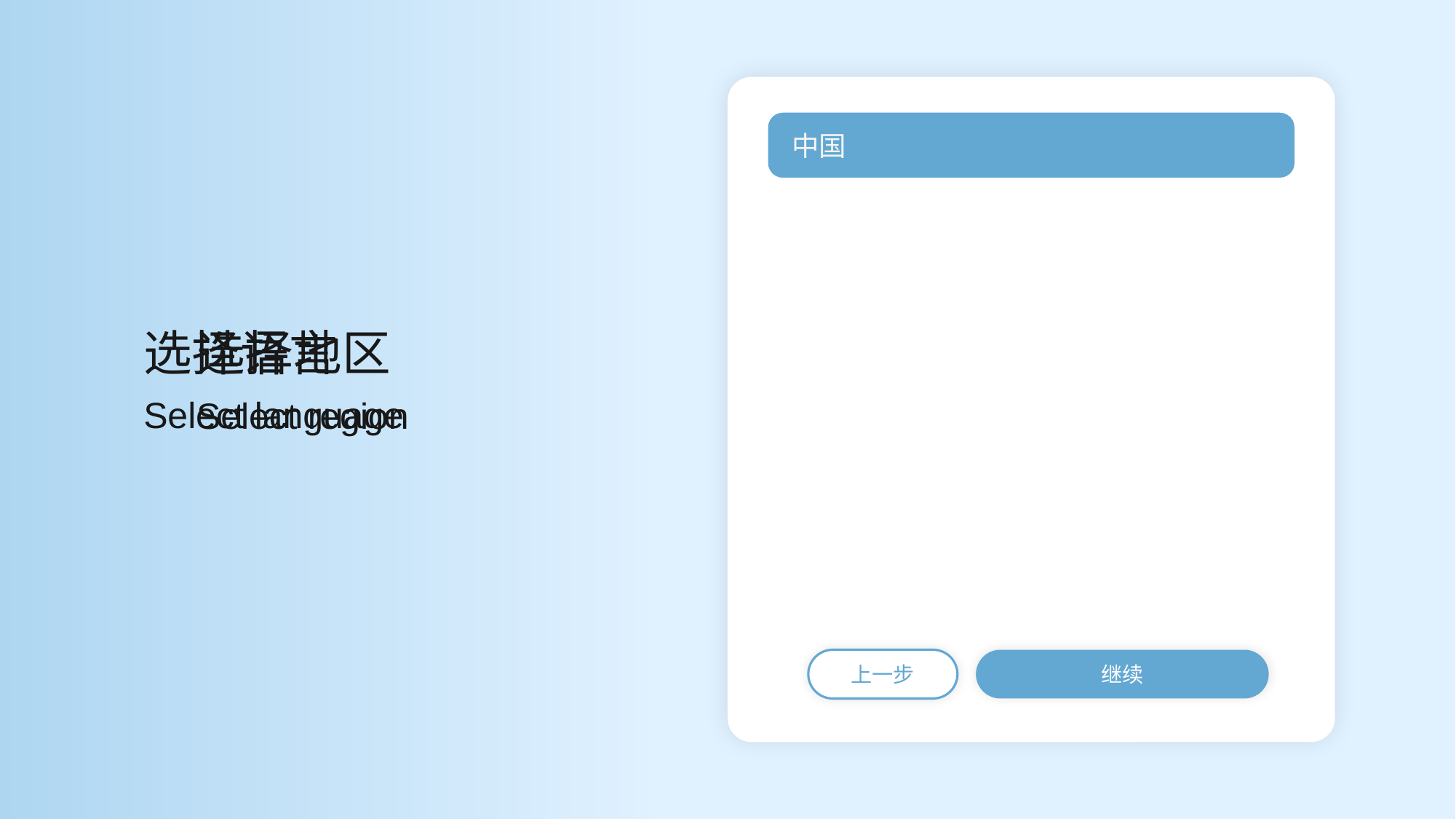

中国
选择语言
选择地区
Select language
Select region
上一步
继续